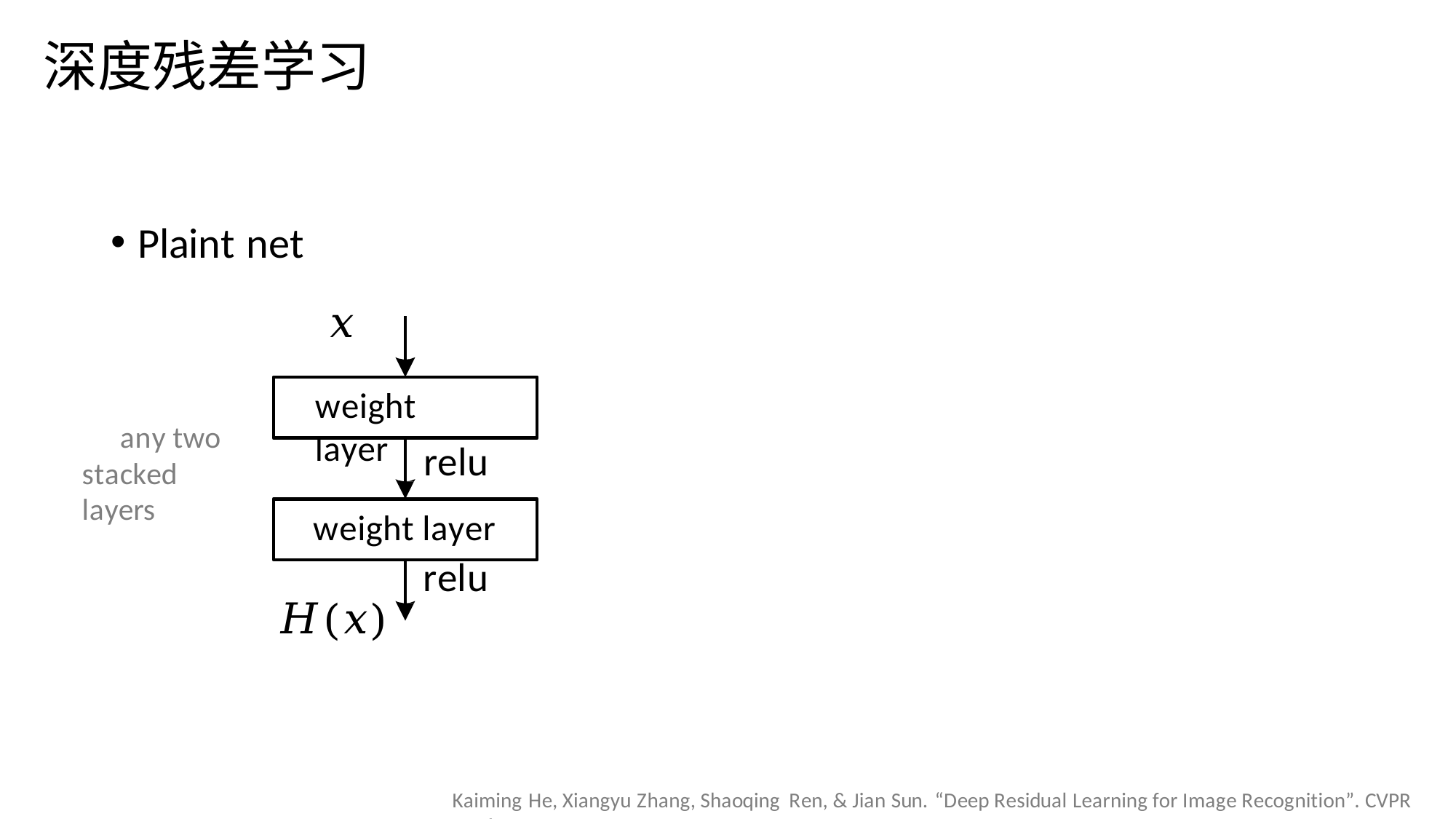

深度残差学习
Plaint net

𝑥

weight layer

any two stacked layers
relu

weight layer
relu
𝐻(𝑥)

Kaiming He, Xiangyu Zhang, Shaoqing  Ren, & Jian Sun. “Deep Residual Learning for Image Recognition”. CVPR 2016.